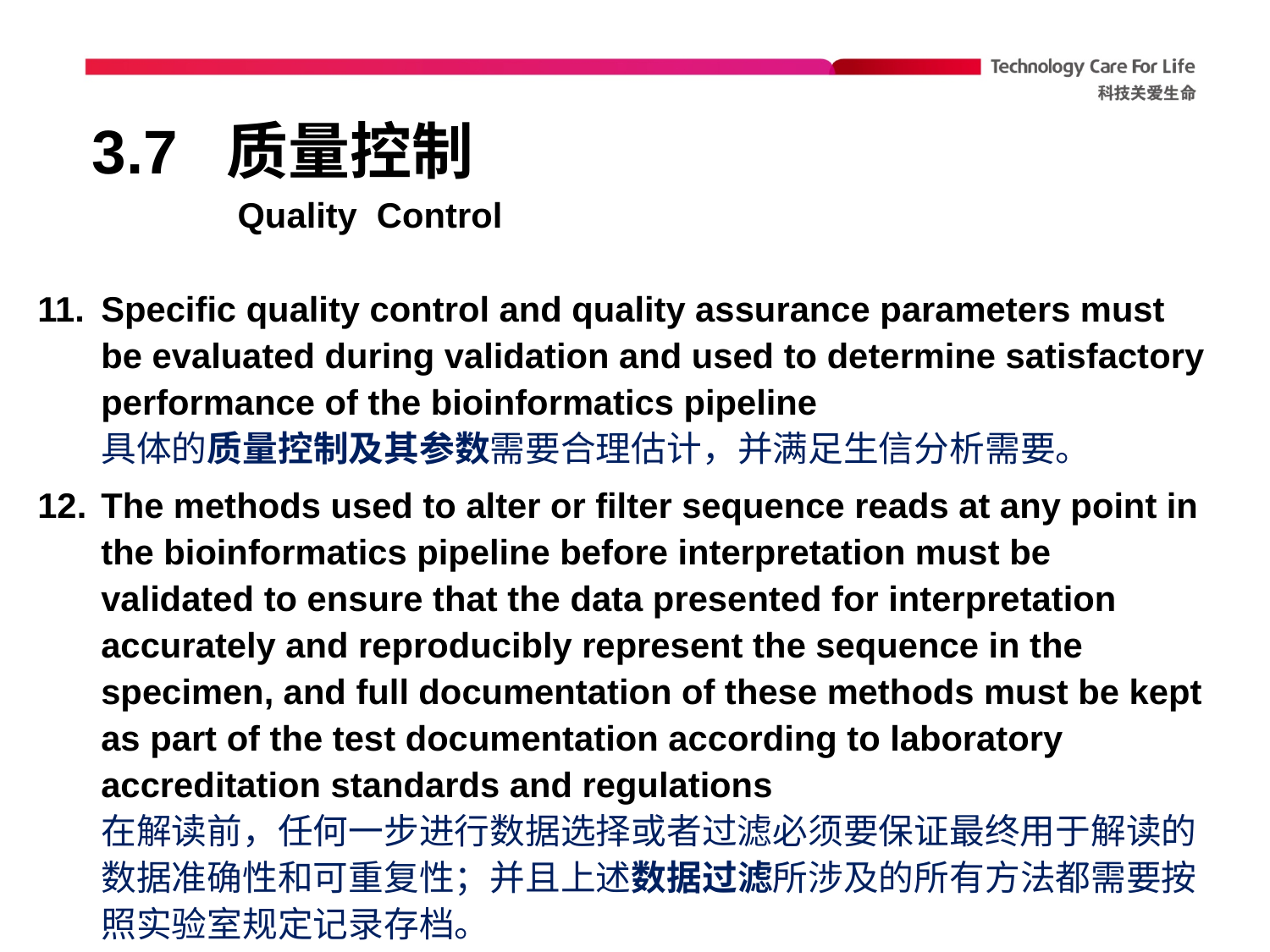

# 3.7  质量控制
Quality  Control
Specific quality control and quality assurance parameters must be evaluated during validation and used to determine satisfactory performance of the bioinformatics pipeline
具体的质量控制及其参数需要合理估计，并满足生信分析需要。
The methods used to alter or filter sequence reads at any point in the bioinformatics pipeline before interpretation must be validated to ensure that the data presented for interpretation accurately and reproducibly represent the sequence in the specimen, and full documentation of these methods must be kept as part of the test documentation according to laboratory accreditation standards and regulations
在解读前，任何一步进行数据选择或者过滤必须要保证最终用于解读的数据准确性和可重复性；并且上述数据过滤所涉及的所有方法都需要按照实验室规定记录存档。